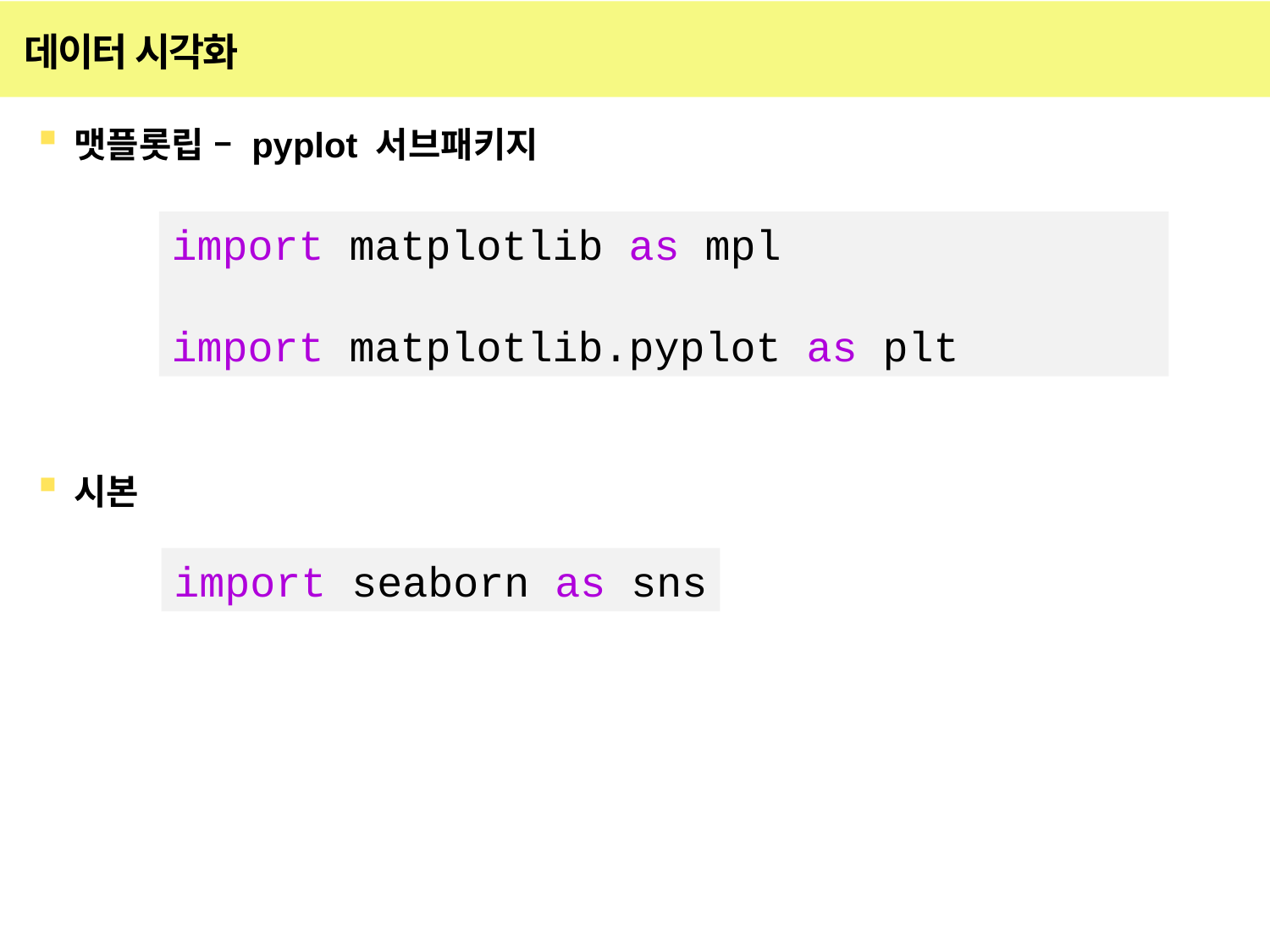

# 데이터 시각화
맷플롯립 – pyplot 서브패키지

시본
import matplotlib as mpl

import matplotlib.pyplot as plt
import seaborn as sns